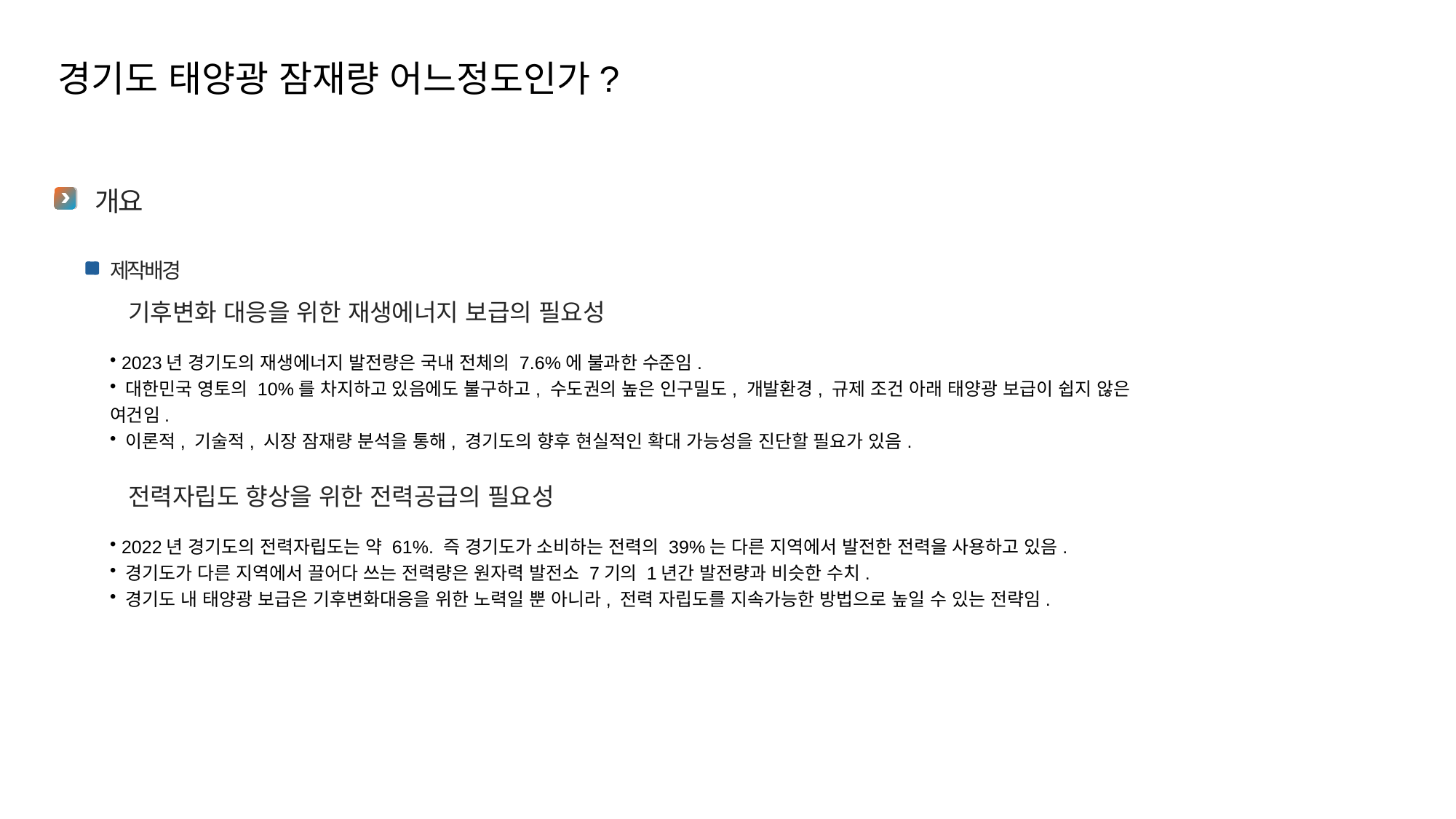

경기도 태양광 잠재량 어느정도인가?
 개요

제작배경

기후변화 대응을 위한 재생에너지 보급의 필요성
 2023년 경기도의 재생에너지 발전량은 국내 전체의 7.6%에 불과한 수준임.
 대한민국 영토의 10%를 차지하고 있음에도 불구하고, 수도권의 높은 인구밀도, 개발환경, 규제 조건 아래 태양광 보급이 쉽지 않은 여건임.
 이론적, 기술적, 시장 잠재량 분석을 통해, 경기도의 향후 현실적인 확대 가능성을 진단할 필요가 있음.
전력자립도 향상을 위한 전력공급의 필요성
 2022년 경기도의 전력자립도는 약 61%. 즉 경기도가 소비하는 전력의 39%는 다른 지역에서 발전한 전력을 사용하고 있음.
 경기도가 다른 지역에서 끌어다 쓰는 전력량은 원자력 발전소 7기의 1년간 발전량과 비슷한 수치.
 경기도 내 태양광 보급은 기후변화대응을 위한 노력일 뿐 아니라, 전력 자립도를 지속가능한 방법으로 높일 수 있는 전략임.